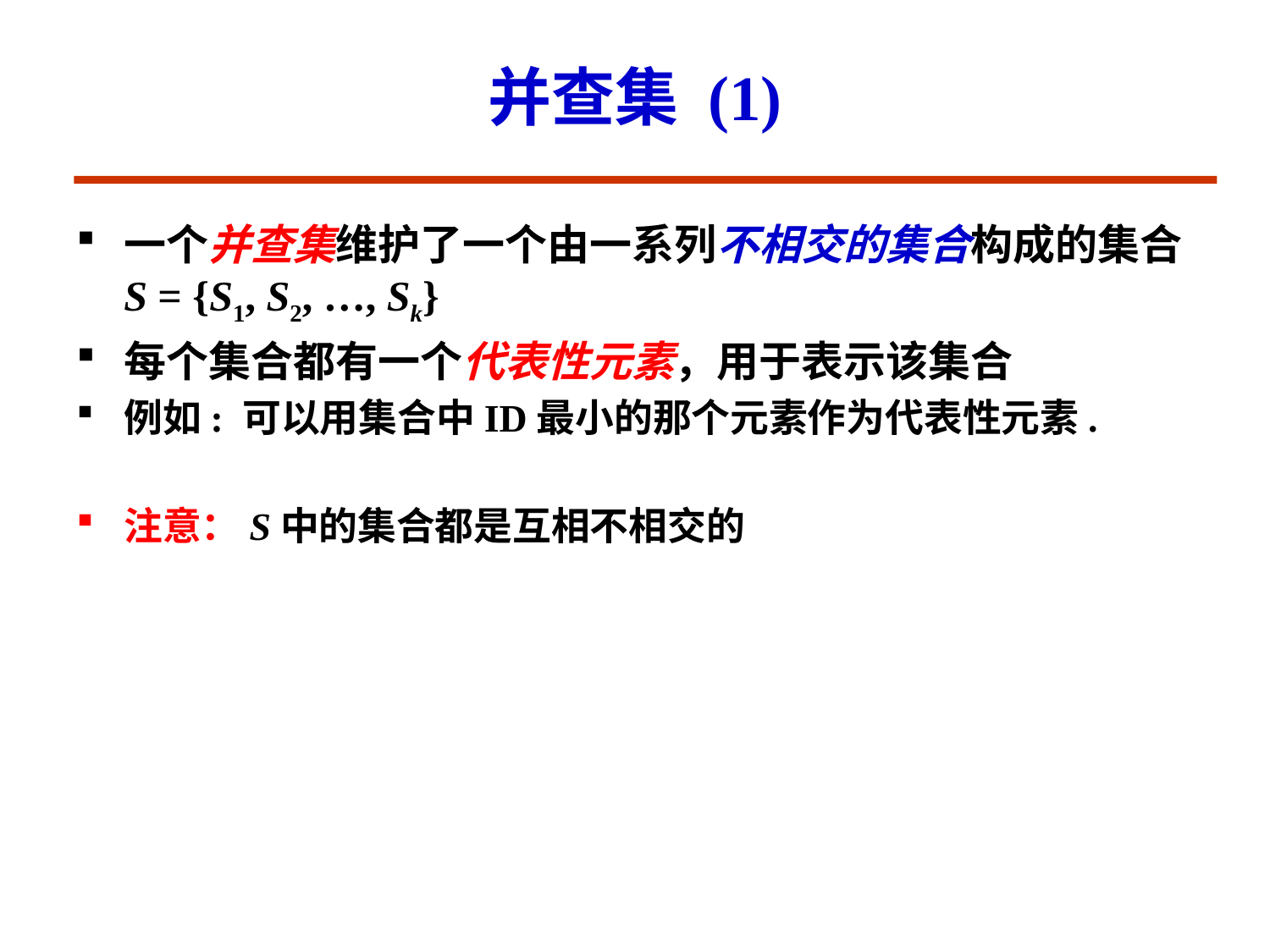

# 并查集 (1)
一个并查集维护了一个由一系列不相交的集合构成的集合 S = {S1, S2, …, Sk}
每个集合都有一个代表性元素，用于表示该集合
例如: 可以用集合中ID最小的那个元素作为代表性元素.

注意：S中的集合都是互相不相交的